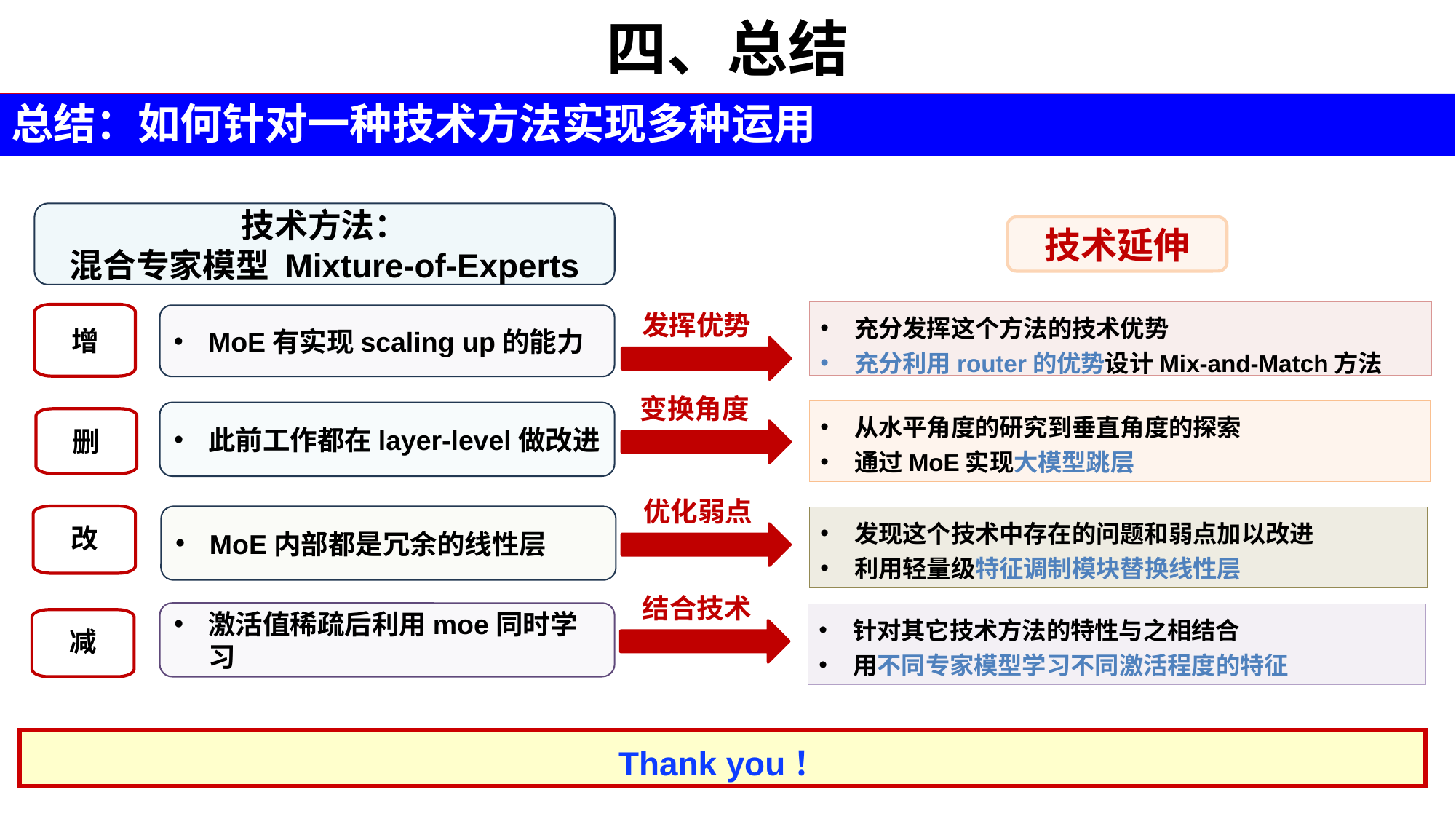

# 四、总结
总结：如何针对一种技术方法实现多种运用
技术方法：
混合专家模型 Mixture-of-Experts
技术延伸
充分发挥这个方法的技术优势
充分利用router的优势设计Mix-and-Match方法
发挥优势

增
MoE有实现scaling up的能力
变换角度

从水平角度的研究到垂直角度的探索
通过MoE实现大模型跳层
此前工作都在layer-level做改进
删
优化弱点

改
MoE内部都是冗余的线性层
发现这个技术中存在的问题和弱点加以改进
利用轻量级特征调制模块替换线性层
结合技术

激活值稀疏后利用moe同时学习
针对其它技术方法的特性与之相结合
用不同专家模型学习不同激活程度的特征
减
Thank you！